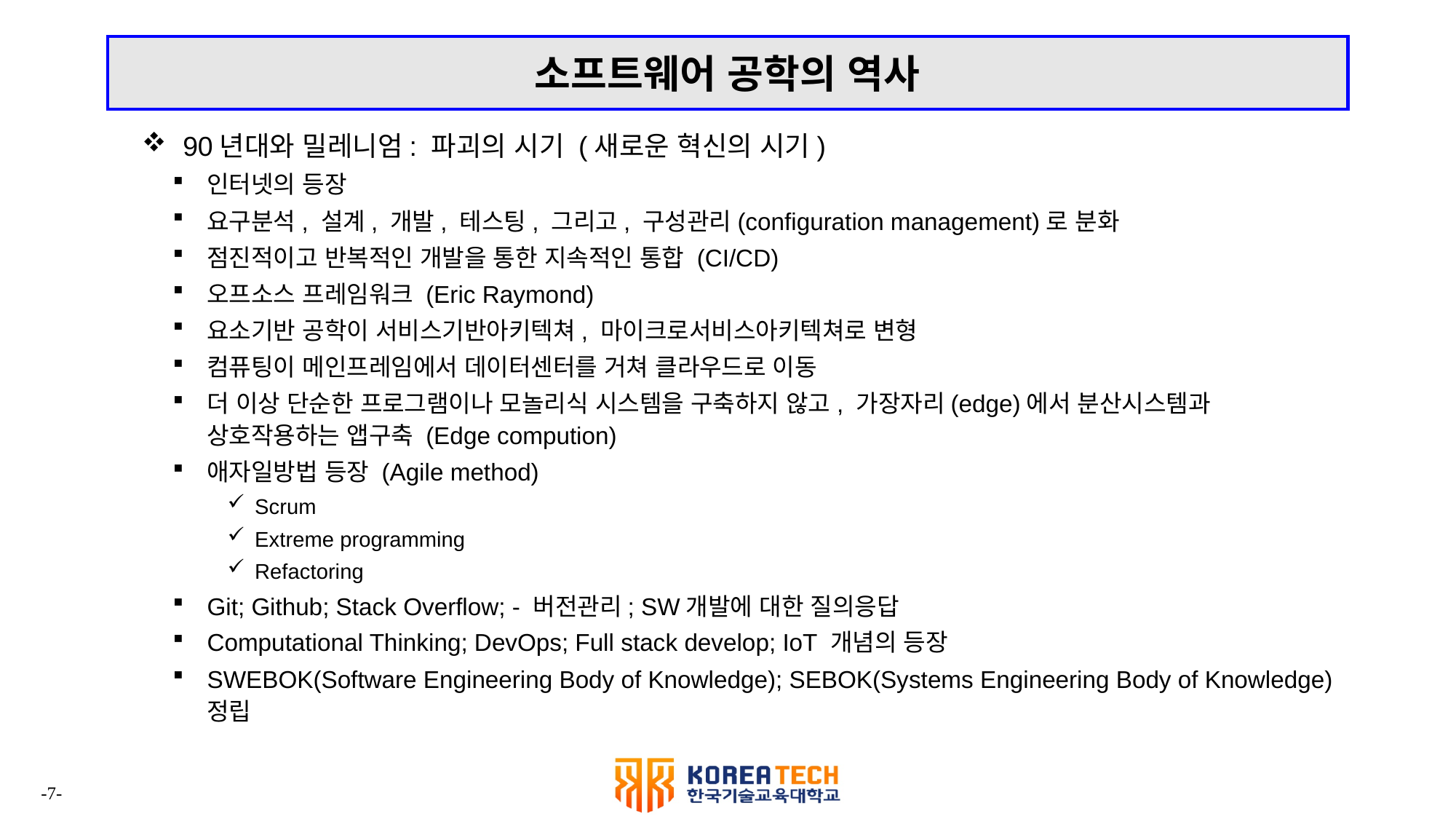

# 소프트웨어 공학의 역사
90년대와 밀레니엄: 파괴의 시기 (새로운 혁신의 시기)
인터넷의 등장
요구분석, 설계, 개발, 테스팅, 그리고, 구성관리(configuration management)로 분화
점진적이고 반복적인 개발을 통한 지속적인 통합 (CI/CD)
오프소스 프레임워크 (Eric Raymond)
요소기반 공학이 서비스기반아키텍쳐, 마이크로서비스아키텍쳐로 변형
컴퓨팅이 메인프레임에서 데이터센터를 거쳐 클라우드로 이동
더 이상 단순한 프로그램이나 모놀리식 시스템을 구축하지 않고, 가장자리(edge)에서 분산시스템과 상호작용하는 앱구축 (Edge compution)
애자일방법 등장 (Agile method)
Scrum
Extreme programming
Refactoring
Git; Github; Stack Overflow; - 버전관리; SW개발에 대한 질의응답
Computational Thinking; DevOps; Full stack develop; IoT 개념의 등장
SWEBOK(Software Engineering Body of Knowledge); SEBOK(Systems Engineering Body of Knowledge) 정립
-7-